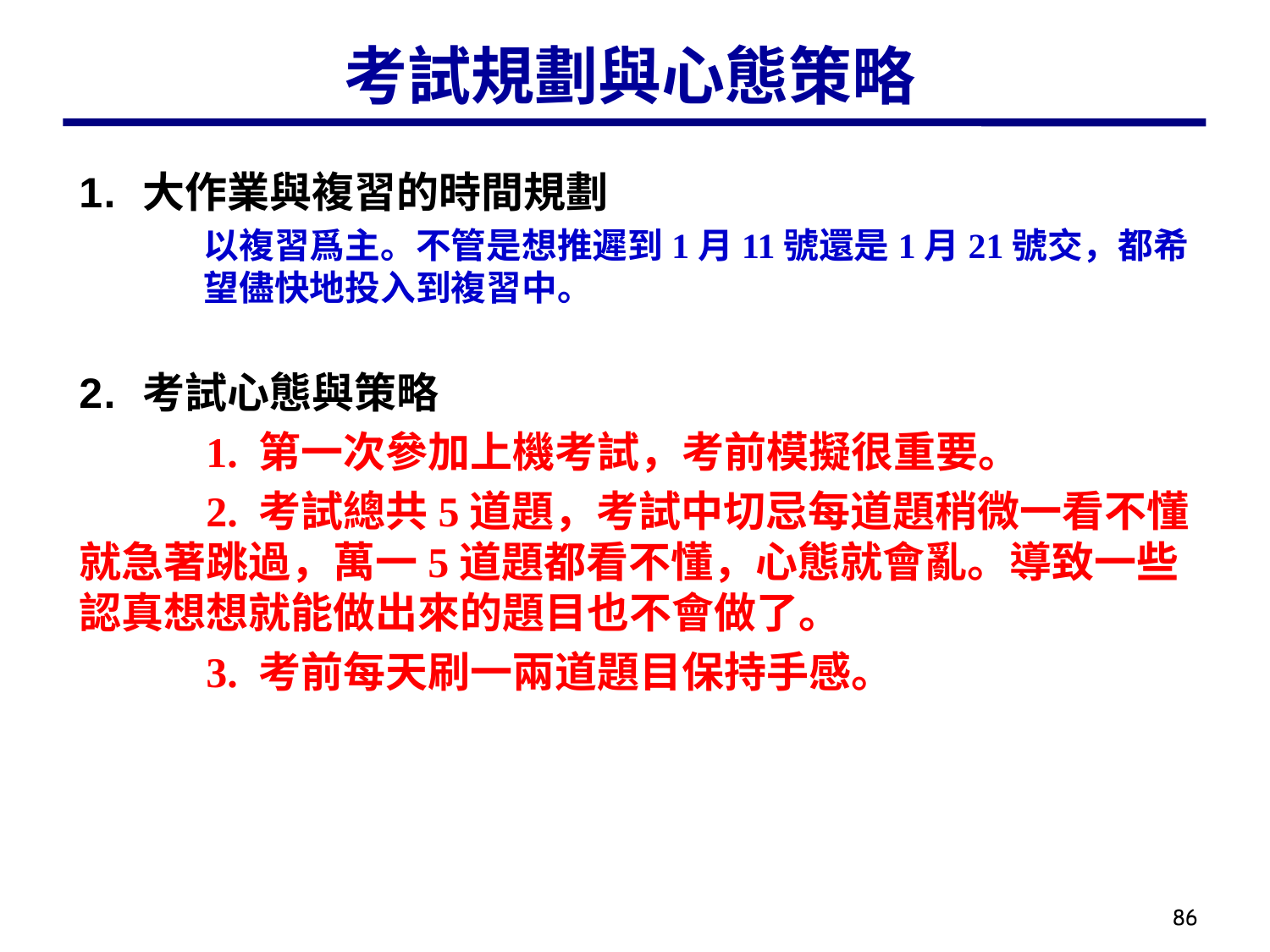

# 考試規劃與心態策略
大作業與複習的時間規劃
以複習爲主。不管是想推遲到1月11號還是1月21號交，都希望儘快地投入到複習中。

考試心態與策略
	1. 第一次參加上機考試，考前模擬很重要。
	2. 考試總共5道題，考試中切忌每道題稍微一看不懂就急著跳過，萬一5道題都看不懂，心態就會亂。導致一些認真想想就能做出來的題目也不會做了。
	3. 考前每天刷一兩道題目保持手感。